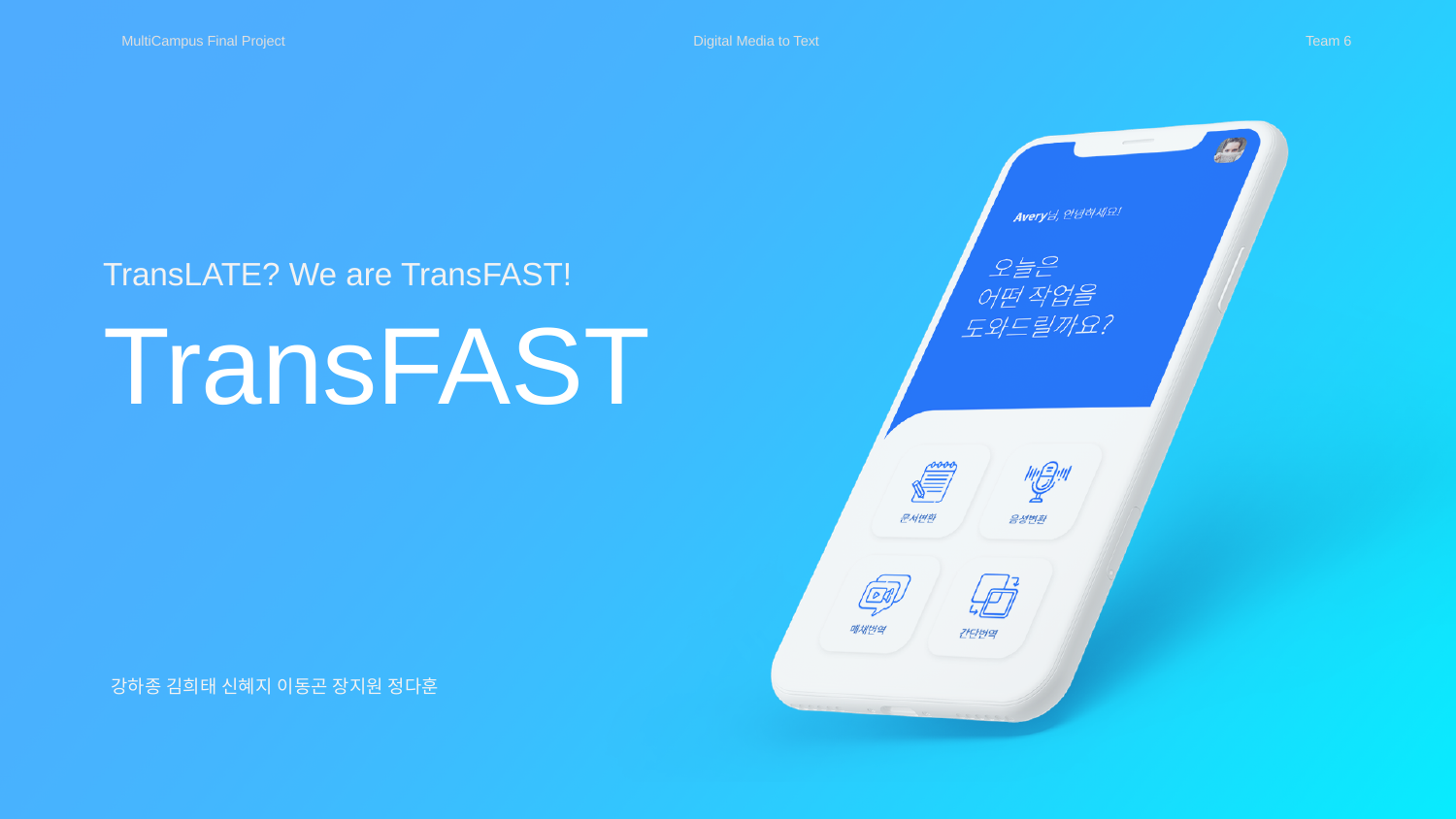

Team 6
Digital Media to Text
MultiCampus Final Project
TransLATE? We are TransFAST!
TransFAST
강하종 김희태 신혜지 이동곤 장지원 정다훈